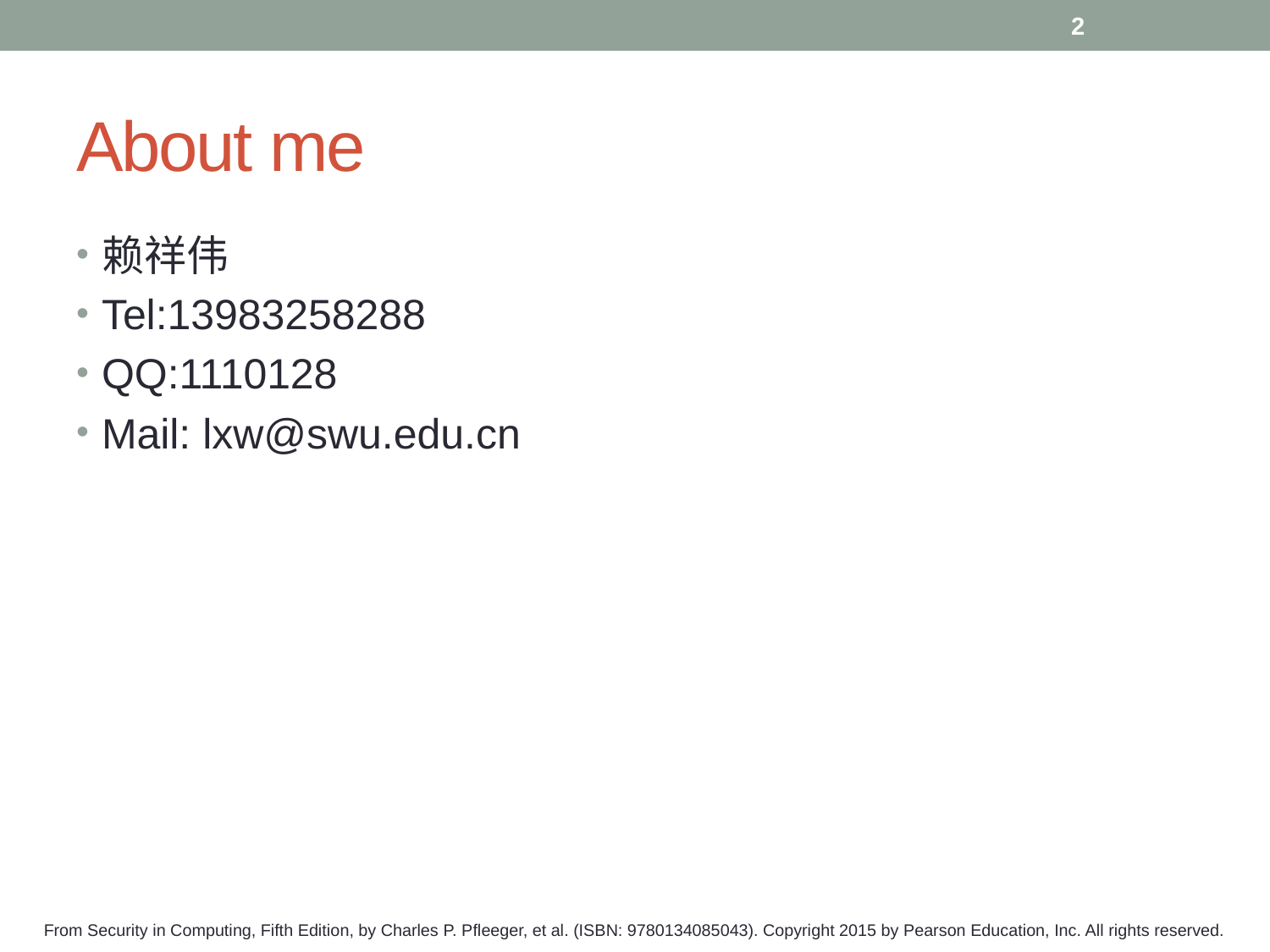

2
# About me
赖祥伟
Tel:13983258288
QQ:1110128
Mail: lxw@swu.edu.cn
From Security in Computing, Fifth Edition, by Charles P. Pfleeger, et al. (ISBN: 9780134085043). Copyright 2015 by Pearson Education, Inc. All rights reserved.